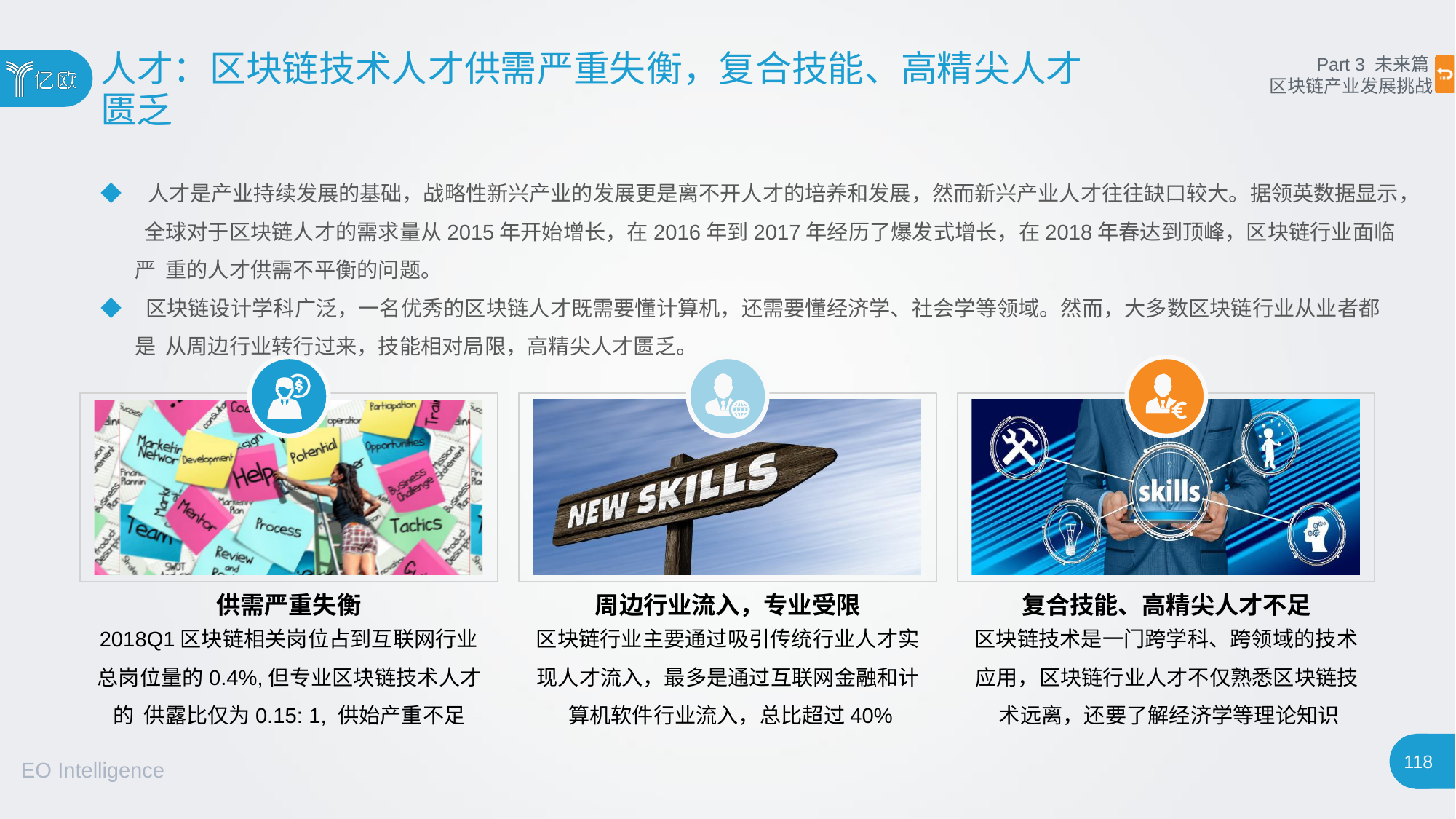

# 人才：区块链技术人才供需严重失衡，复合技能、高精尖人才
匮乏
Part 3 未来篇  区块链产业发展挑战

◆ 人才是产业持续发展的基础，战略性新兴产业的发展更是离不开人才的培养和发展，然而新兴产业人才往往缺口较大。据领英数据显示，  全球对于区块链人才的需求量从2015年开始增长，在2016年到2017年经历了爆发式增长，在2018年春达到顶峰，区块链行业面临严  重的人才供需不平衡的问题。
◆ 区块链设计学科广泛，一名优秀的区块链人才既需要懂计算机，还需要懂经济学、社会学等领域。然而，大多数区块链行业从业者都是  从周边行业转行过来，技能相对局限，高精尖人才匮乏。

供需严重失衡
2018Q1区块链相关岗位占到互联网行业
总岗位量的0.4%,但专业区块链技术人才的  供露比仅为0.15: 1, 供始产重不足
周边行业流入，专业受限
区块链行业主要通过吸引传统行业人才实
现人才流入，最多是通过互联网金融和计  算机软件行业流入，总比超过40%
复合技能、高精尖人才不足
区块链技术是一门跨学科、跨领域的技术
应用，区块链行业人才不仅熟悉区块链技  术远离，还要了解经济学等理论知识
118
EO Intelligence